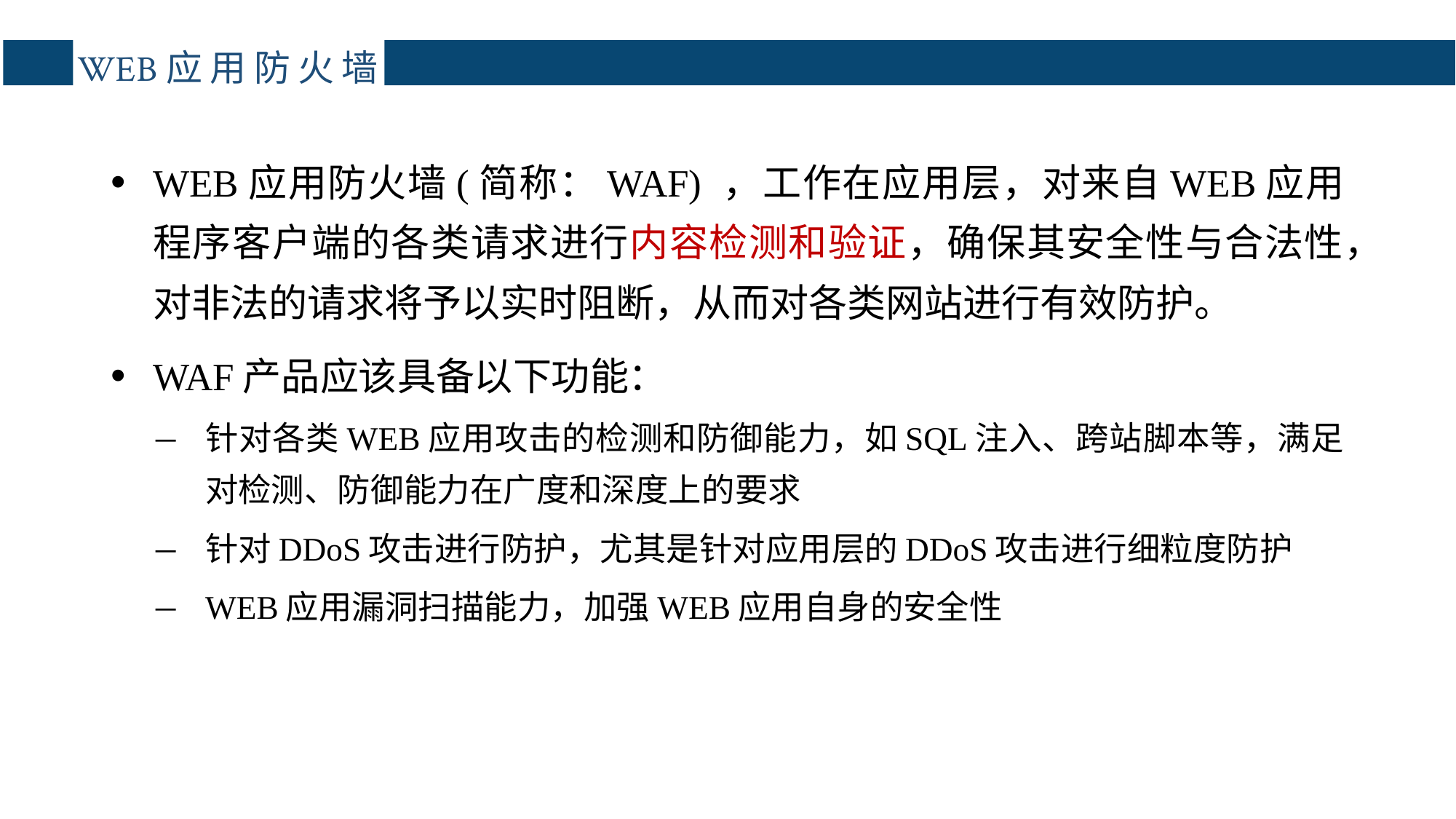

# WEB应用防火墙
WEB应用防火墙(简称：WAF) ，工作在应用层，对来自WEB应用程序客户端的各类请求进行内容检测和验证，确保其安全性与合法性，对非法的请求将予以实时阻断，从而对各类网站进行有效防护。
WAF产品应该具备以下功能：
针对各类WEB应用攻击的检测和防御能力，如SQL注入、跨站脚本等，满足对检测、防御能力在广度和深度上的要求
针对DDoS攻击进行防护，尤其是针对应用层的DDoS攻击进行细粒度防护
WEB应用漏洞扫描能力，加强WEB应用自身的安全性